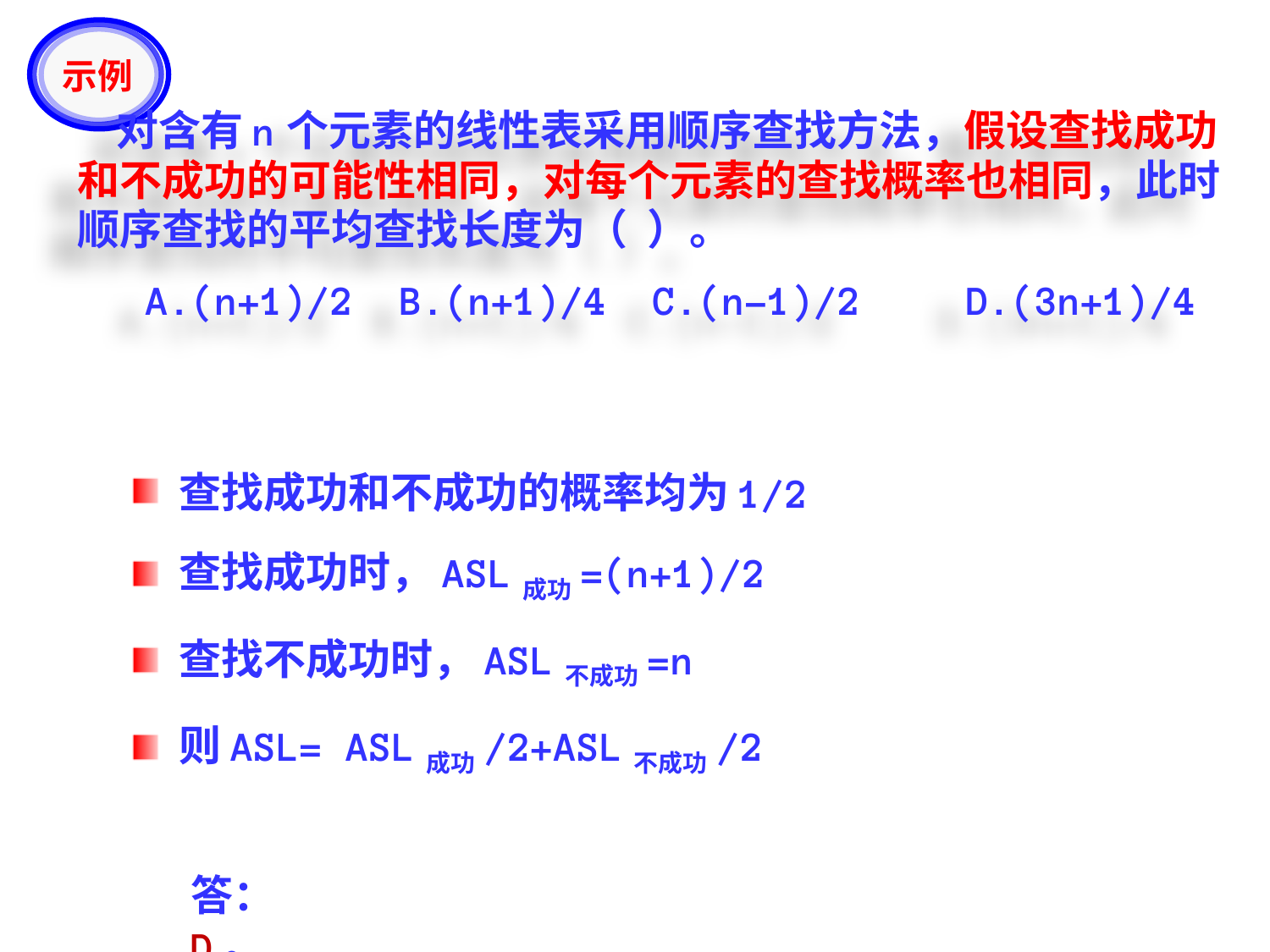

示例
   对含有n个元素的线性表采用顺序查找方法，假设查找成功和不成功的可能性相同，对每个元素的查找概率也相同，此时顺序查找的平均查找长度为（  ）。
   A.(n+1)/2  B.(n+1)/4  C.(n-1)/2	D.(3n+1)/4
查找成功和不成功的概率均为1/2
查找成功时，ASL成功=(n+1)/2
查找不成功时，ASL不成功=n
则ASL= ASL成功/2+ASL不成功/2
答：D。